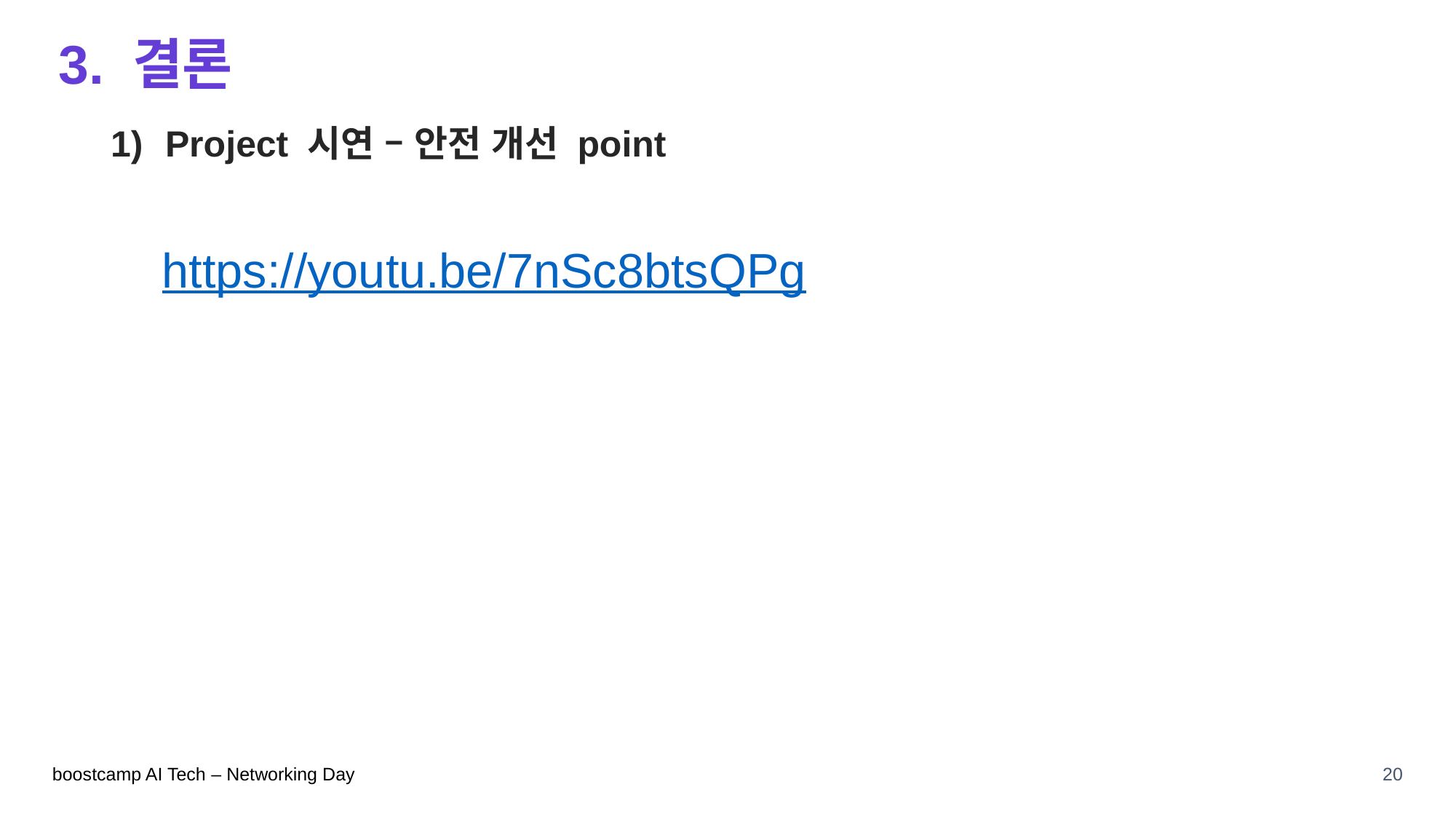

# 3. 결론
Project 시연 – 안전 개선 point

https://youtu.be/7nSc8btsQPg
20